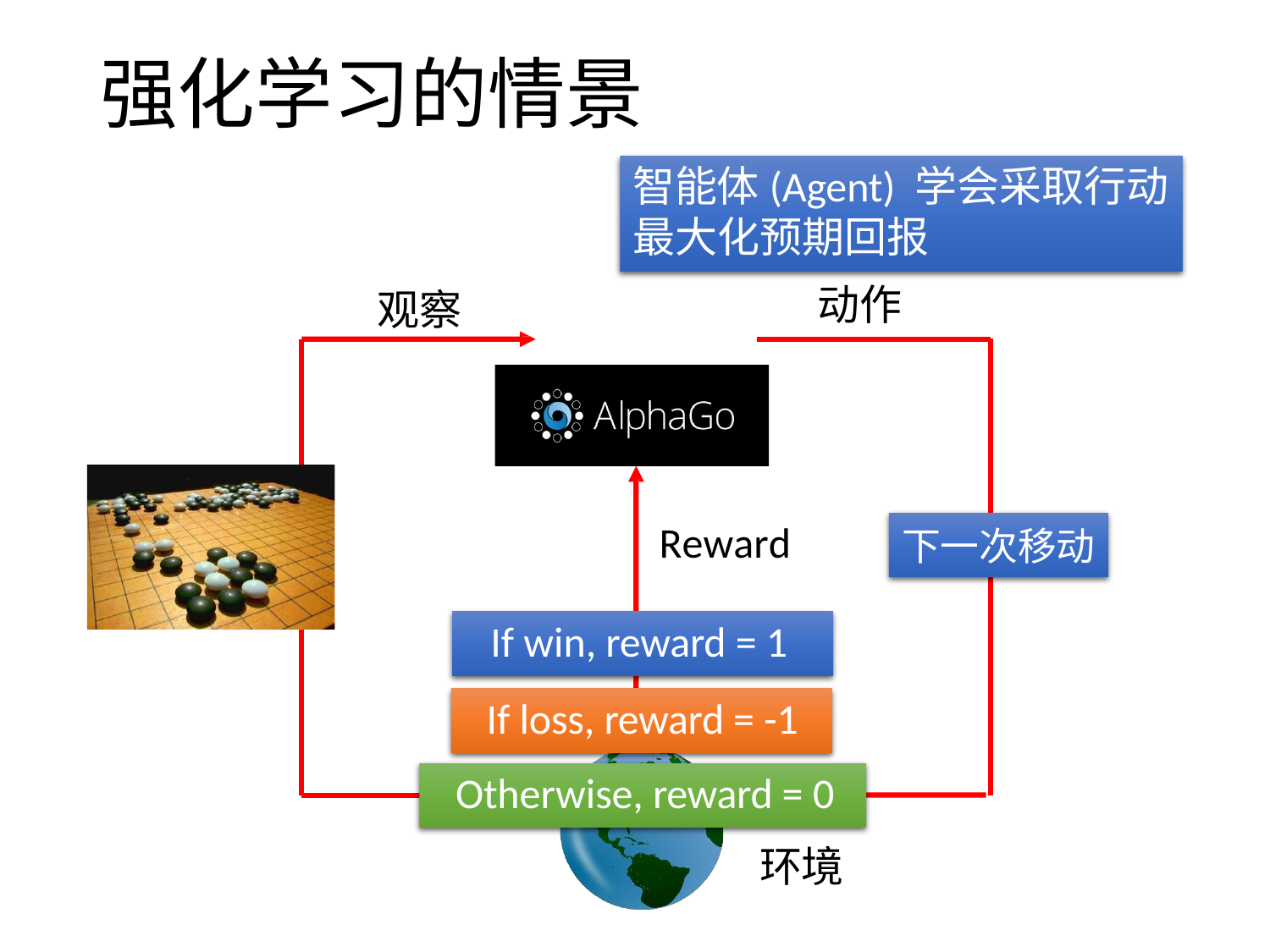

# 强化学习的情景

智能体(Agent) 学会采取行动最大化预期回报
动作
观察

Reward
下一次移动
If win, reward = 1  If loss, reward = -1
Otherwise, reward = 0
  环境